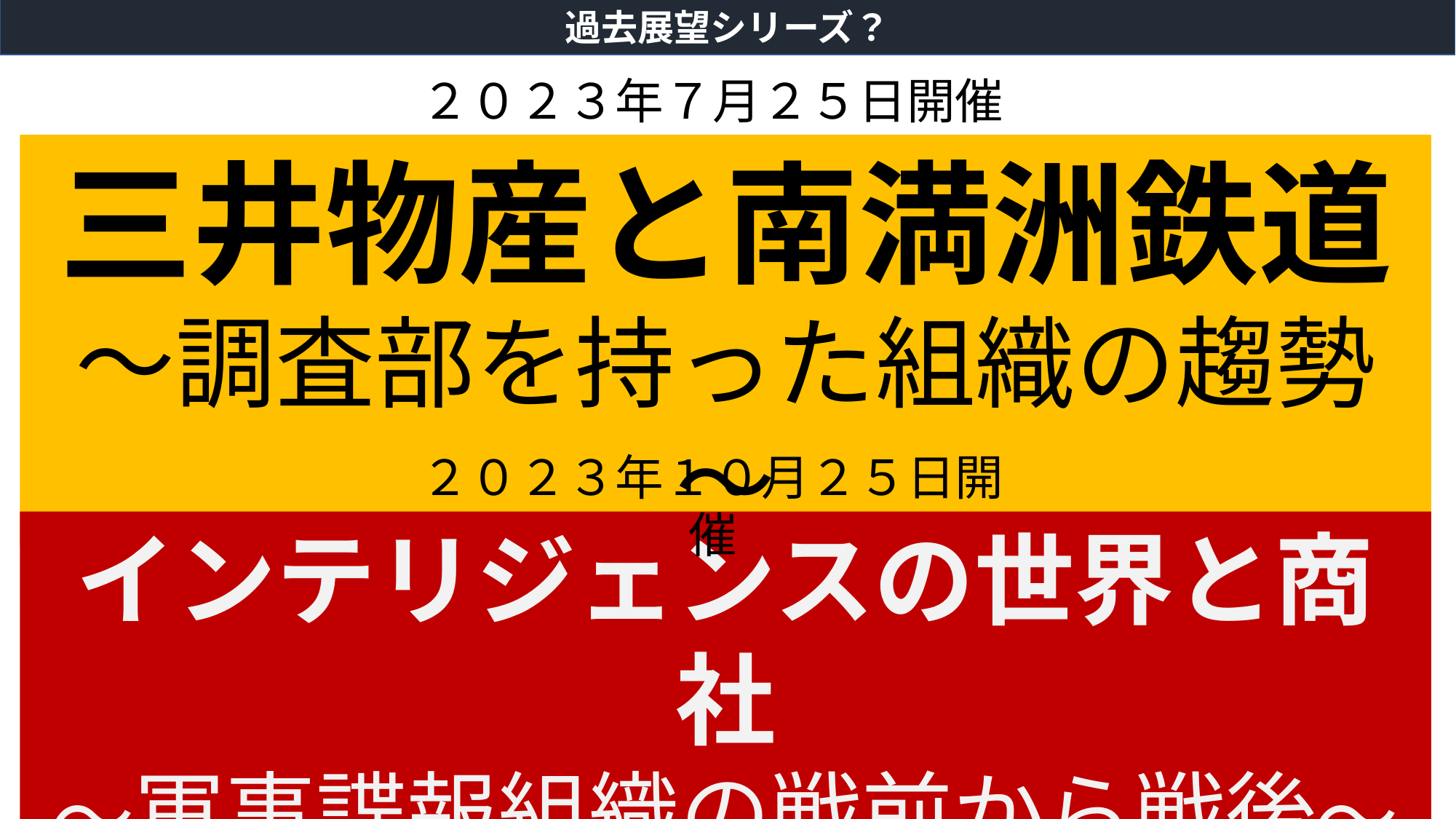

過去展望シリーズ？
２０２３年７月２５日開催
三井物産と南満洲鉄道
～調査部を持った組織の趨勢～
２０２３年１０月２５日開催
インテリジェンスの世界と商社
～軍事諜報組織の戦前から戦後～